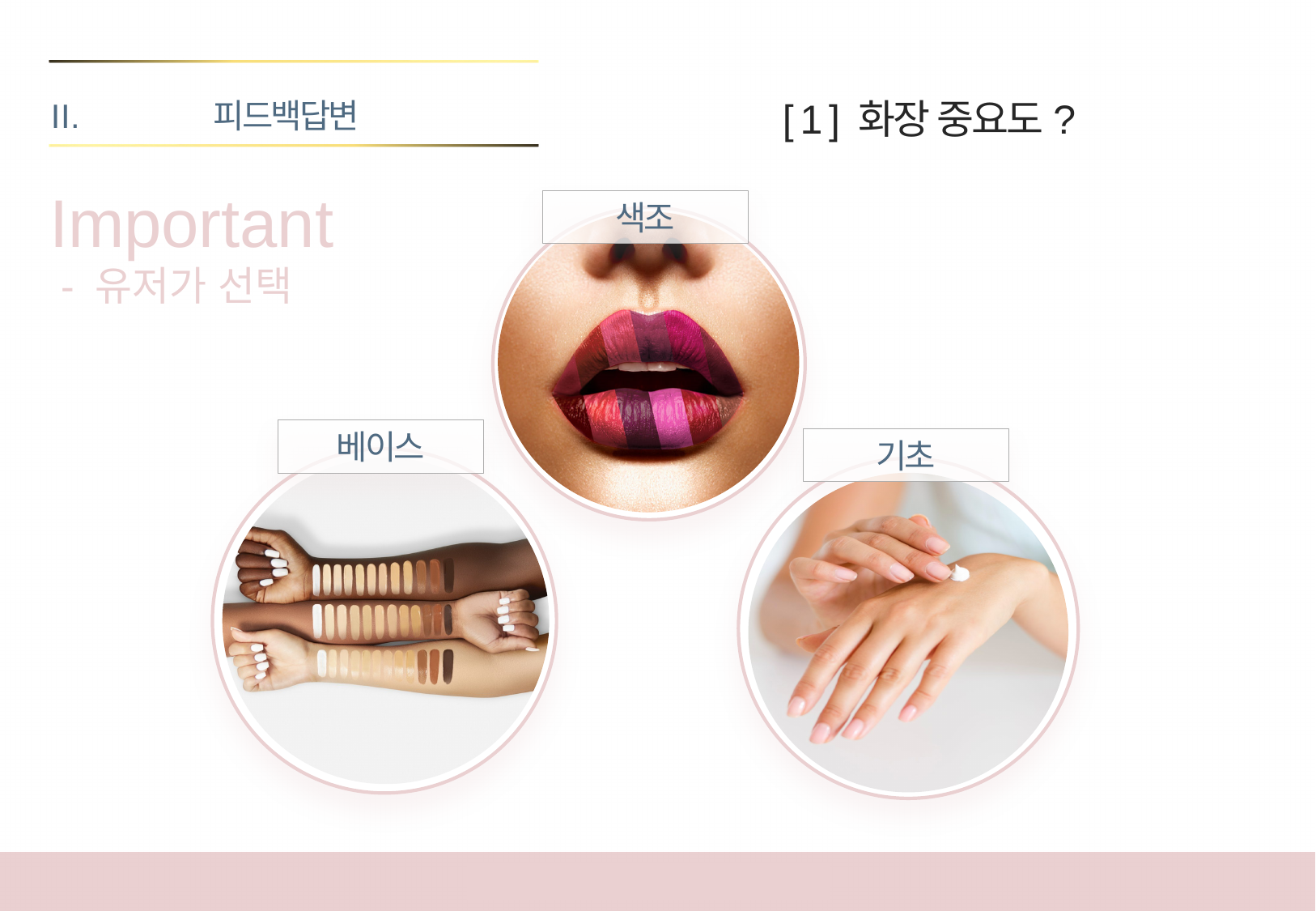

피드백답변
[ 1 ] 화장 중요도?
Important
 - 유저가 선택
색조

베이스
기초